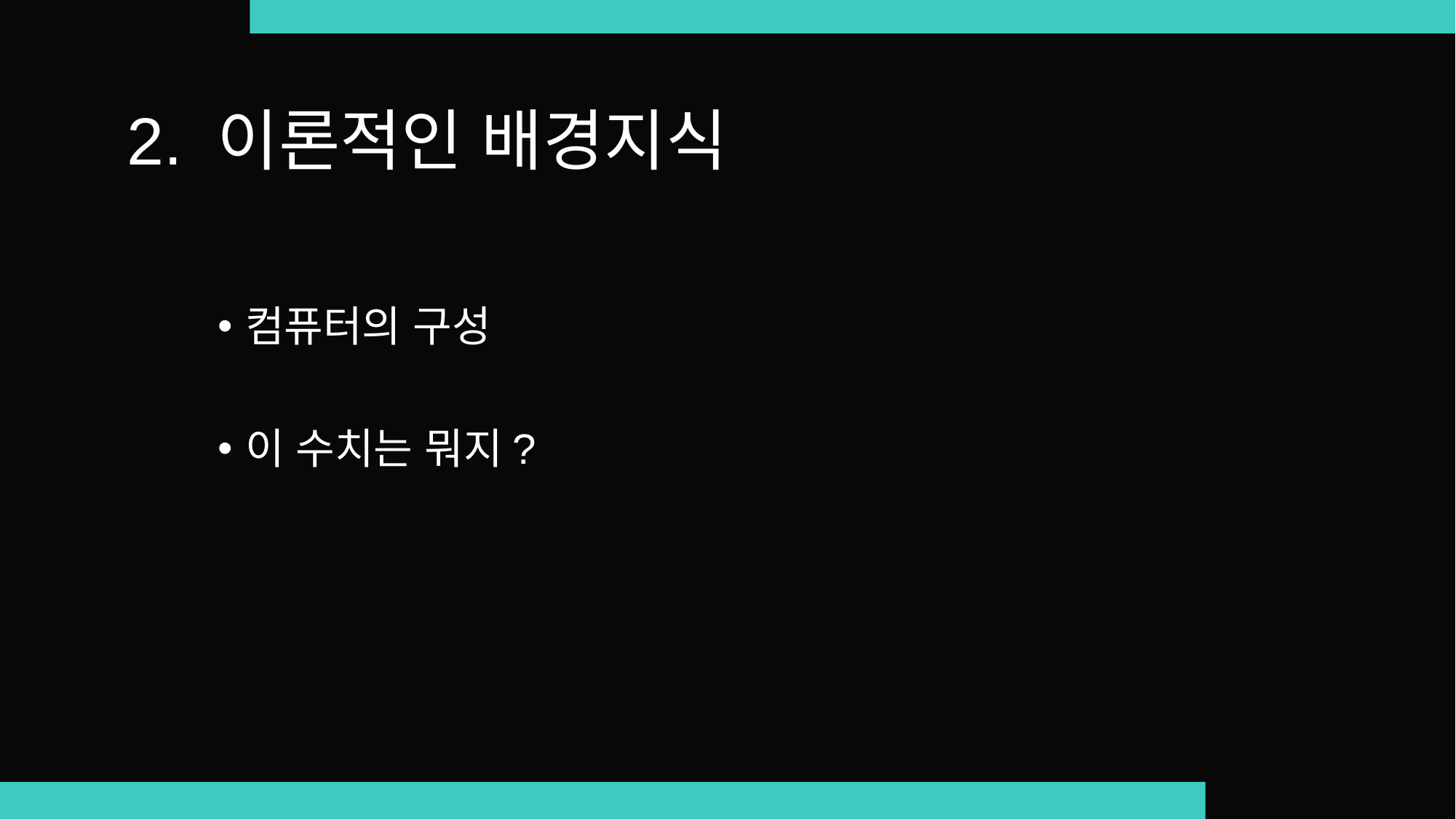

# 2. 이론적인 배경지식
컴퓨터의 구성

이 수치는 뭐지?